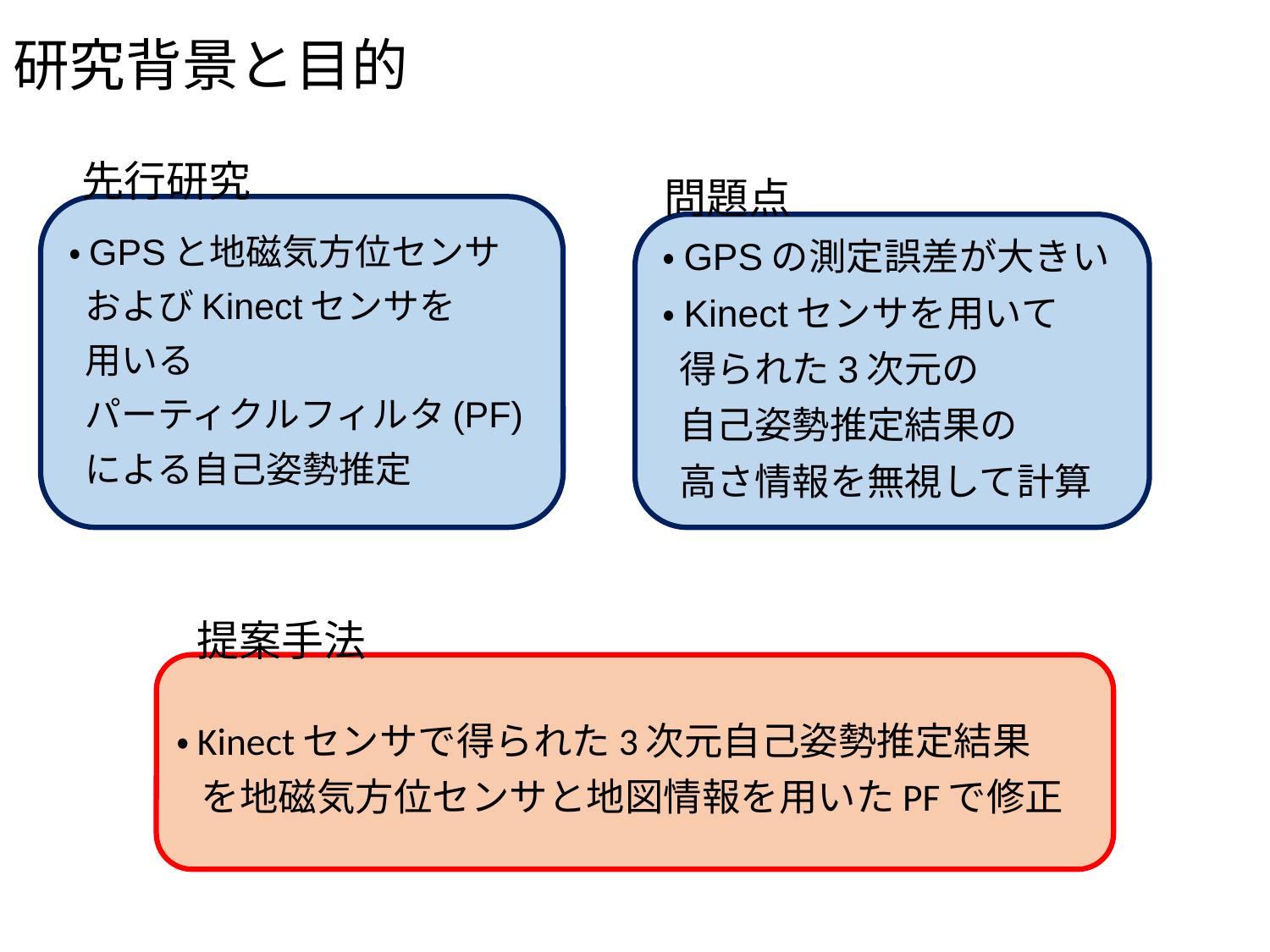

# 研究背景と目的
先行研究
・GPSと地磁気方位センサ
 およびKinectセンサを
 用いる
 パーティクルフィルタ(PF)
 による自己姿勢推定
問題点
・GPSの測定誤差が大きい
・Kinectセンサを用いて
 得られた3次元の
 自己姿勢推定結果の
 高さ情報を無視して計算
提案手法

・Kinectセンサで得られた3次元自己姿勢推定結果
  を地磁気方位センサと地図情報を用いたPFで修正